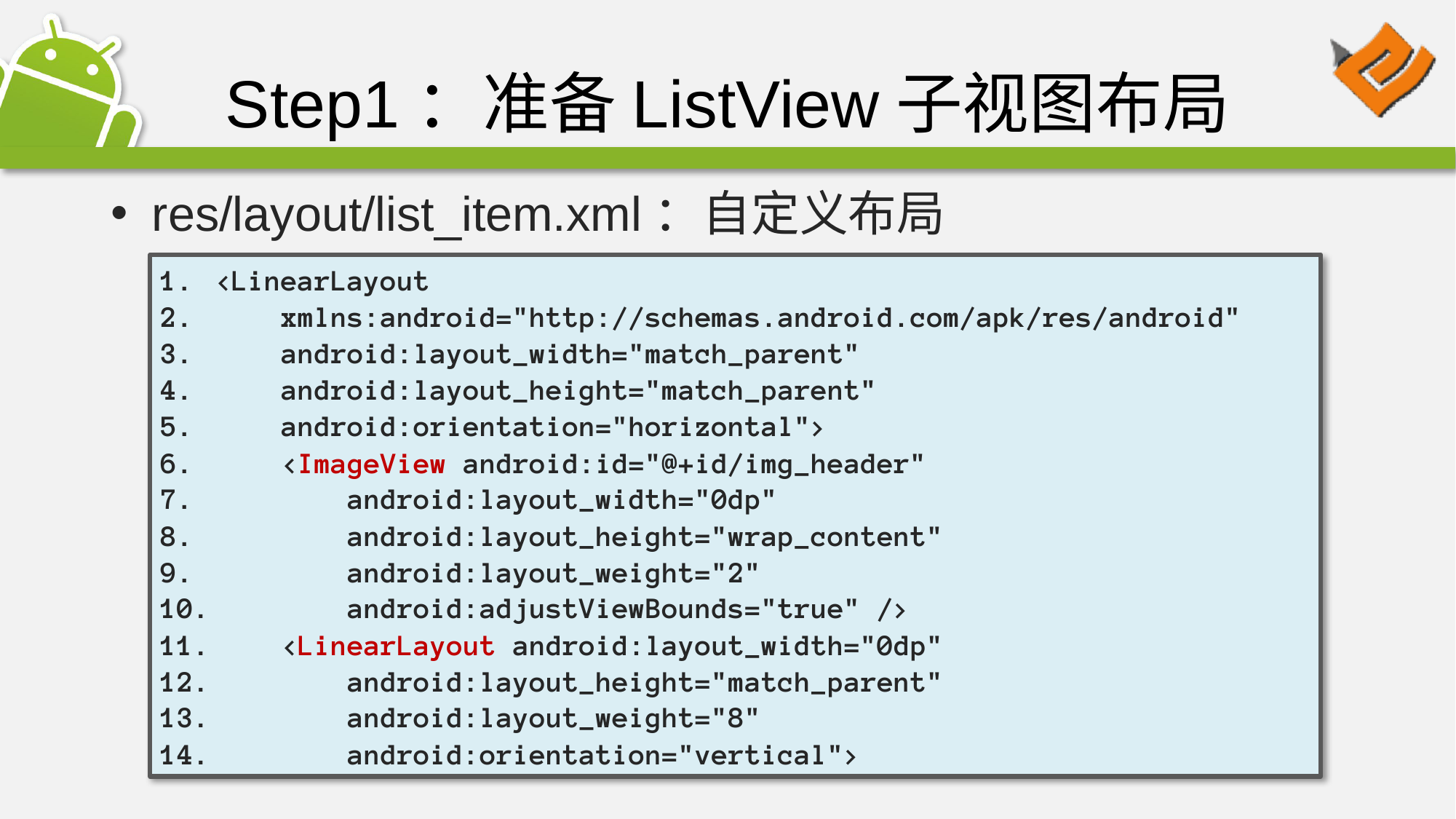

# Step1：准备ListView子视图布局
res/layout/list_item.xml：自定义布局
<LinearLayout
    xmlns:android="http://schemas.android.com/apk/res/android"
    android:layout_width="match_parent"
    android:layout_height="match_parent"
    android:orientation="horizontal">
    <ImageView android:id="@+id/img_header"
        android:layout_width="0dp"
        android:layout_height="wrap_content"
        android:layout_weight="2"
        android:adjustViewBounds="true" />
    <LinearLayout android:layout_width="0dp"
        android:layout_height="match_parent"
        android:layout_weight="8"
        android:orientation="vertical">